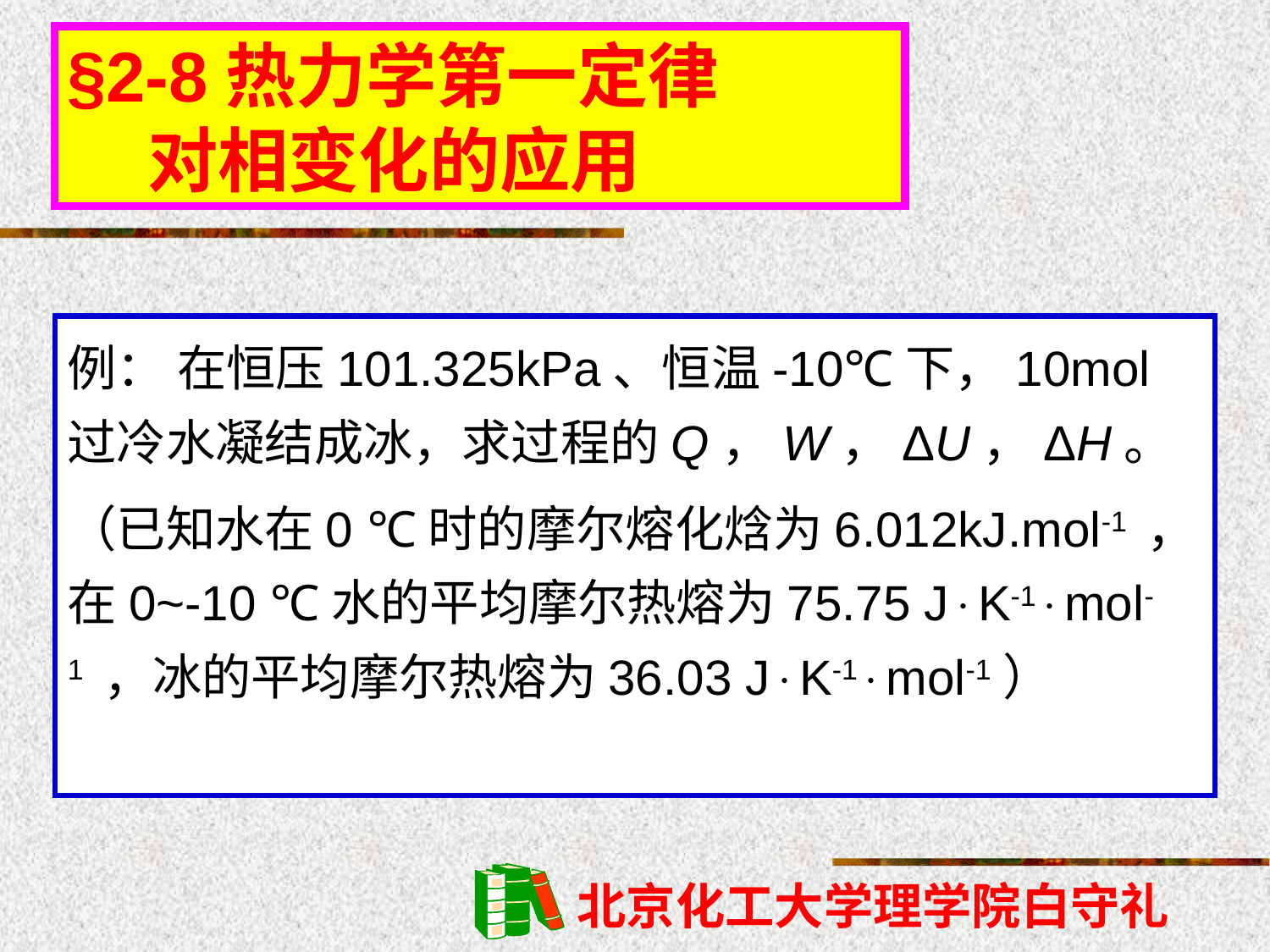

§2-8热力学第一定律
     对相变化的应用
例： 在恒压101.325kPa、恒温-10℃下，10mol过冷水凝结成冰，求过程的Q，W，ΔU，ΔH。
（已知水在0 ℃时的摩尔熔化焓为6.012kJ.mol-1 ，在0~-10 ℃水的平均摩尔热熔为75.75 J⋅K-1⋅mol-1 ，冰的平均摩尔热熔为36.03 J⋅K-1⋅mol-1）